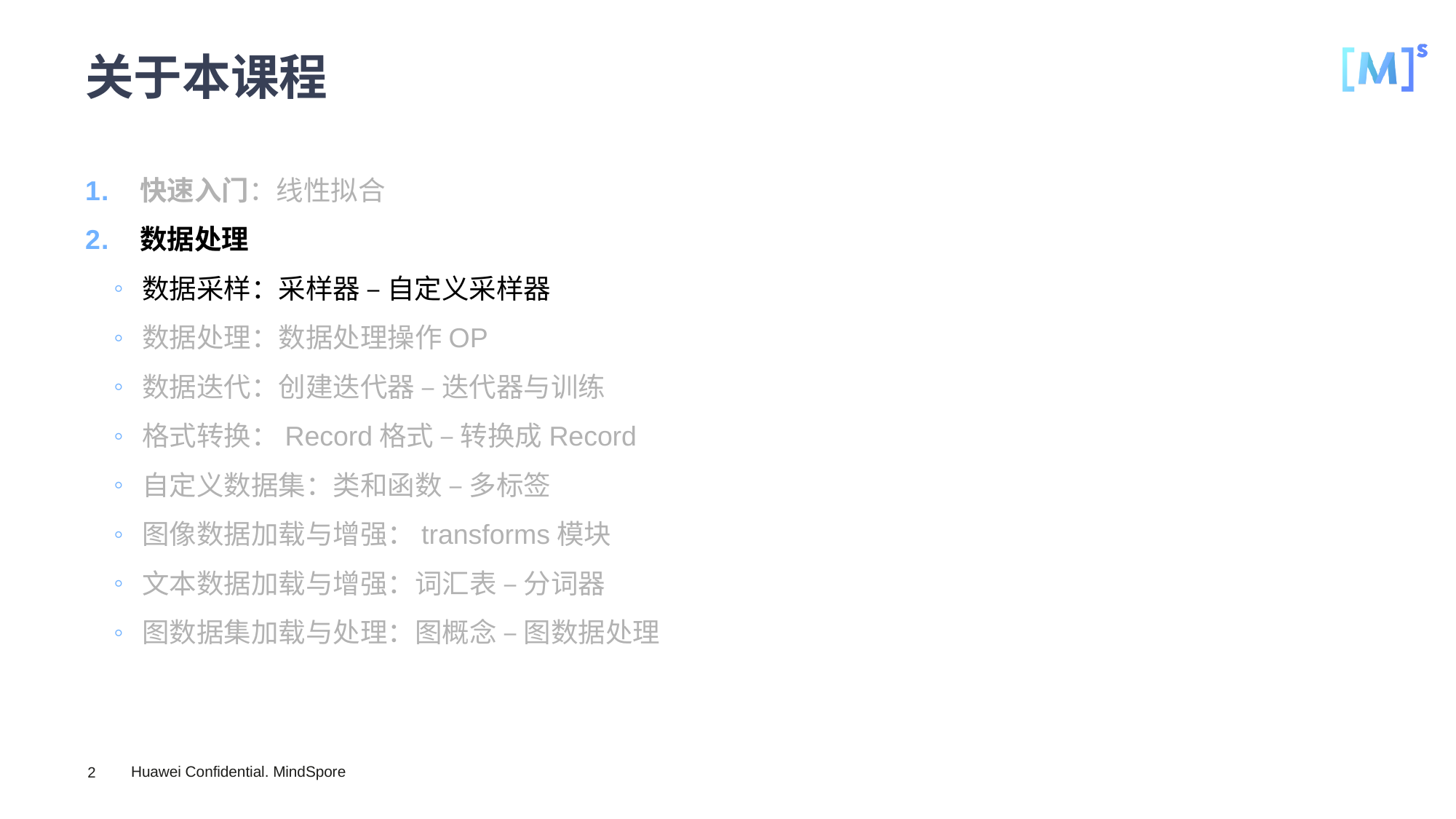

# 关于本课程
快速入门：线性拟合
数据处理
数据采样：采样器 – 自定义采样器
数据处理：数据处理操作OP
数据迭代：创建迭代器 – 迭代器与训练
格式转换：Record格式 – 转换成Record
自定义数据集：类和函数 – 多标签
图像数据加载与增强：transforms模块
文本数据加载与增强：词汇表 – 分词器
图数据集加载与处理：图概念 – 图数据处理